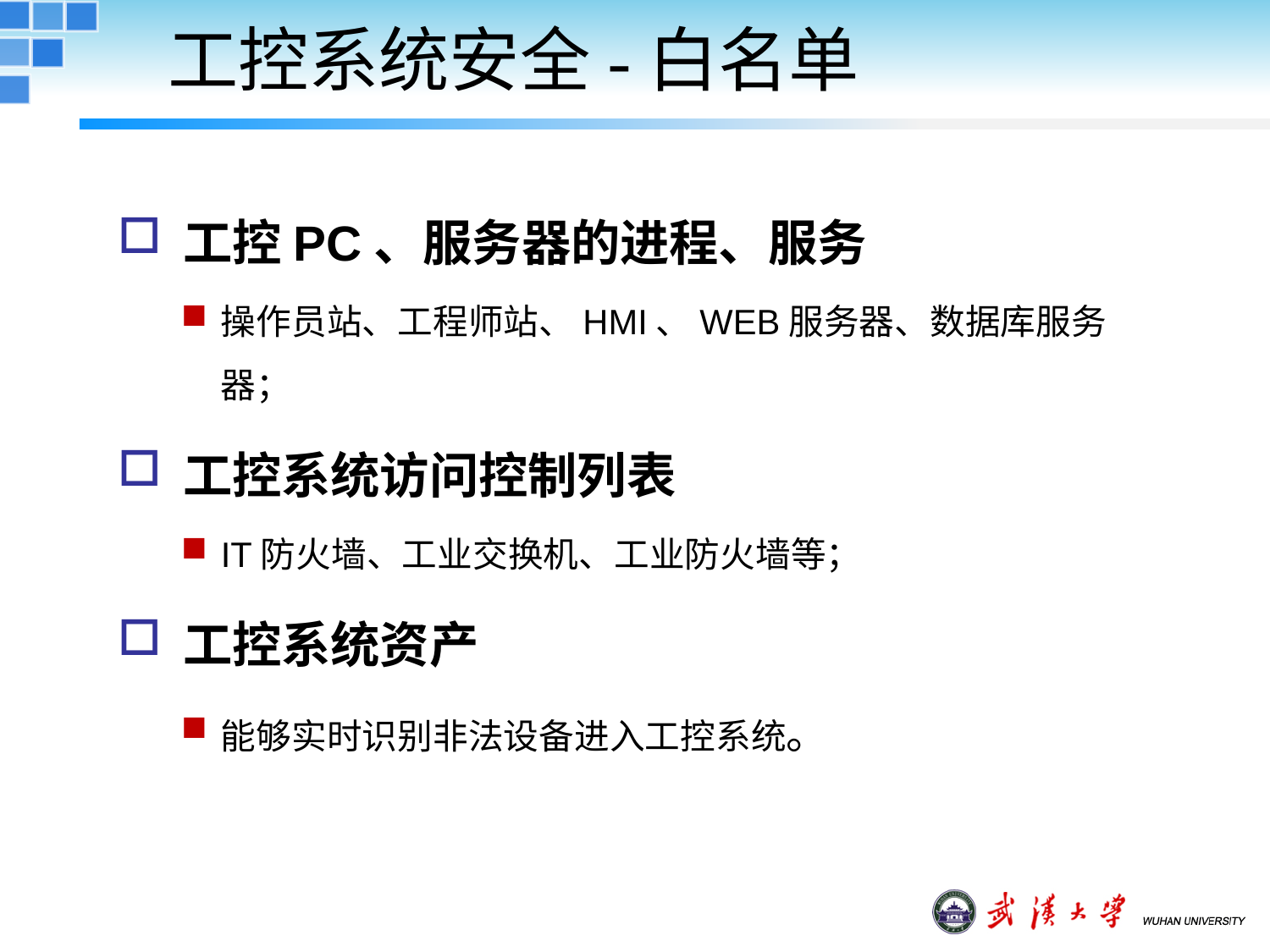

# 工控系统安全-白名单
工控PC、服务器的进程、服务
操作员站、工程师站、HMI、WEB服务器、数据库服务器；
工控系统访问控制列表
IT防火墙、工业交换机、工业防火墙等；
工控系统资产
能够实时识别非法设备进入工控系统。